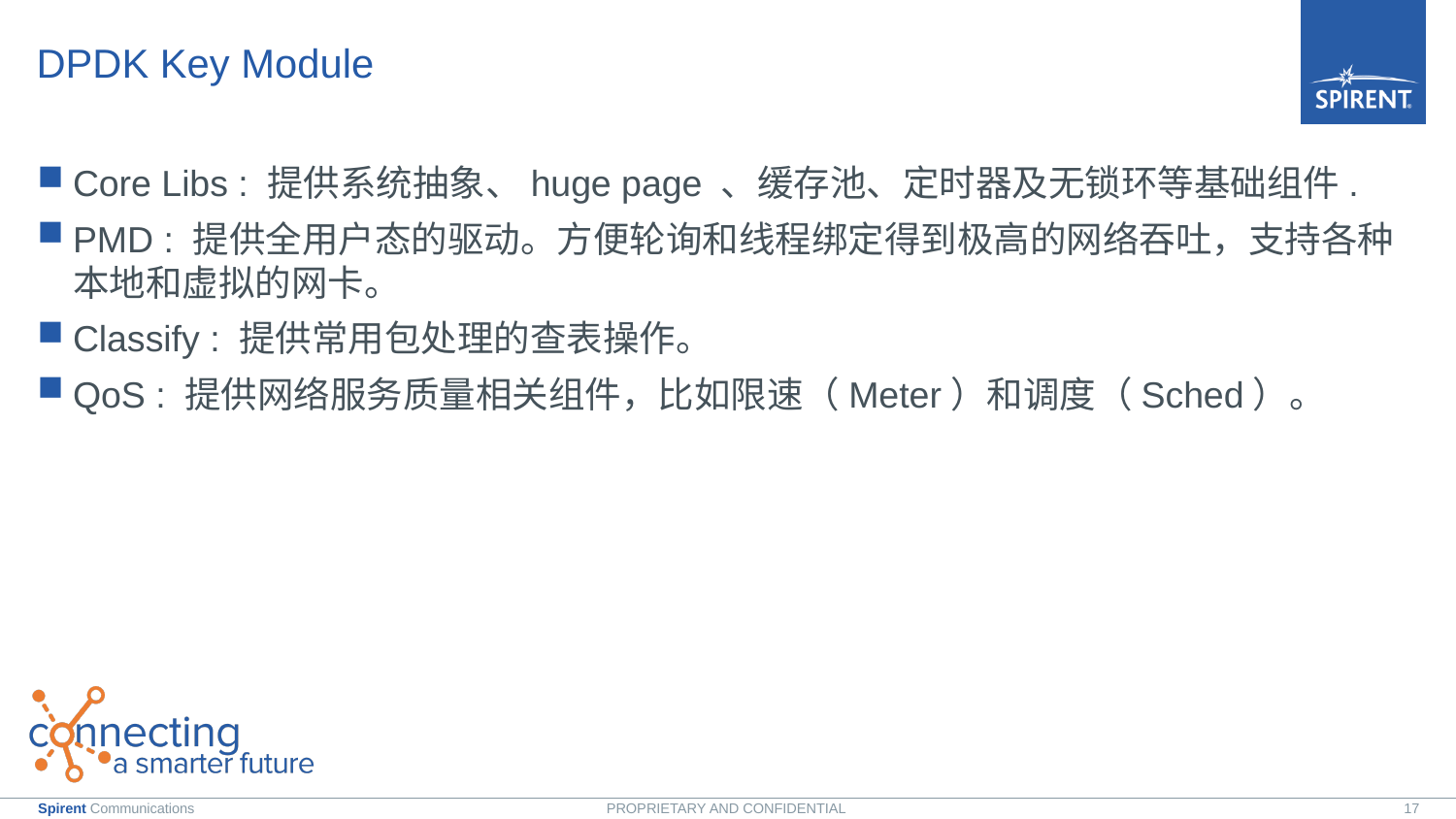

# DPDK Key Module
Core Libs : 提供系统抽象、huge page 、缓存池、定时器及无锁环等基础组件.
PMD : 提供全用户态的驱动。方便轮询和线程绑定得到极高的网络吞吐，支持各种本地和虚拟的网卡。
Classify : 提供常用包处理的查表操作。
QoS : 提供网络服务质量相关组件，比如限速（Meter）和调度（Sched）。